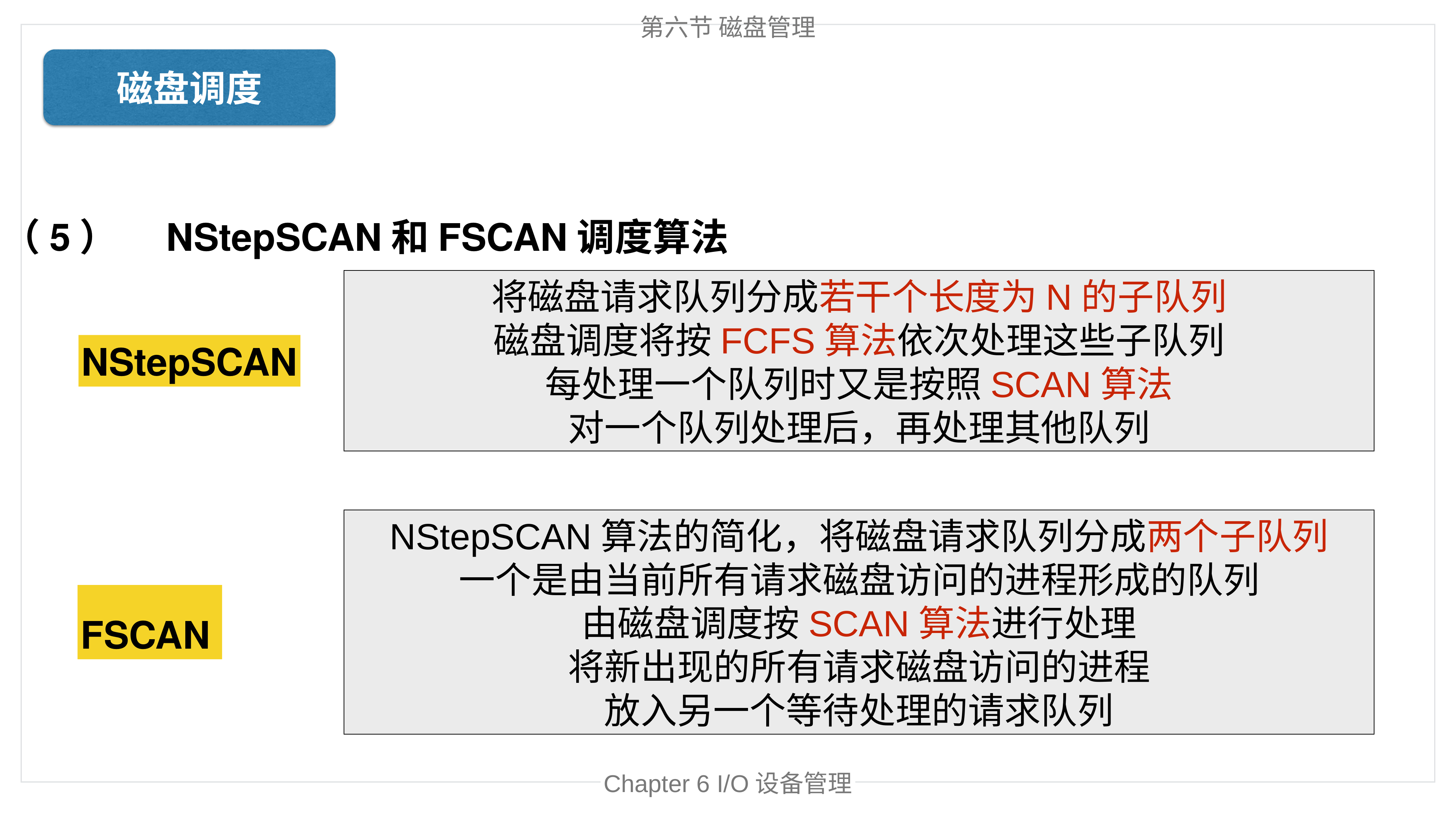

第六节 磁盘管理

磁盘调度
（5）	NStepSCAN和FSCAN调度算法
（2）	最短寻道时间优先 (Shortest Seek Time First, SSTF)
（3）	扫描算法 (SCAN)
（4）	循环扫描算法 (CSCAN)
（5）	NStepSCAN和FSCAN调度算法
将磁盘请求队列分成若干个长度为N的子队列
磁盘调度将按FCFS算法依次处理这些子队列
每处理一个队列时又是按照SCAN算法
对一个队列处理后，再处理其他队列
NStepSCAN
NStepSCAN算法的简化，将磁盘请求队列分成两个子队列
一个是由当前所有请求磁盘访问的进程形成的队列
由磁盘调度按SCAN算法进行处理
将新出现的所有请求磁盘访问的进程
放入另一个等待处理的请求队列
FSCAN
Chapter 6 I/O设备管理
Chapter 处理器管理